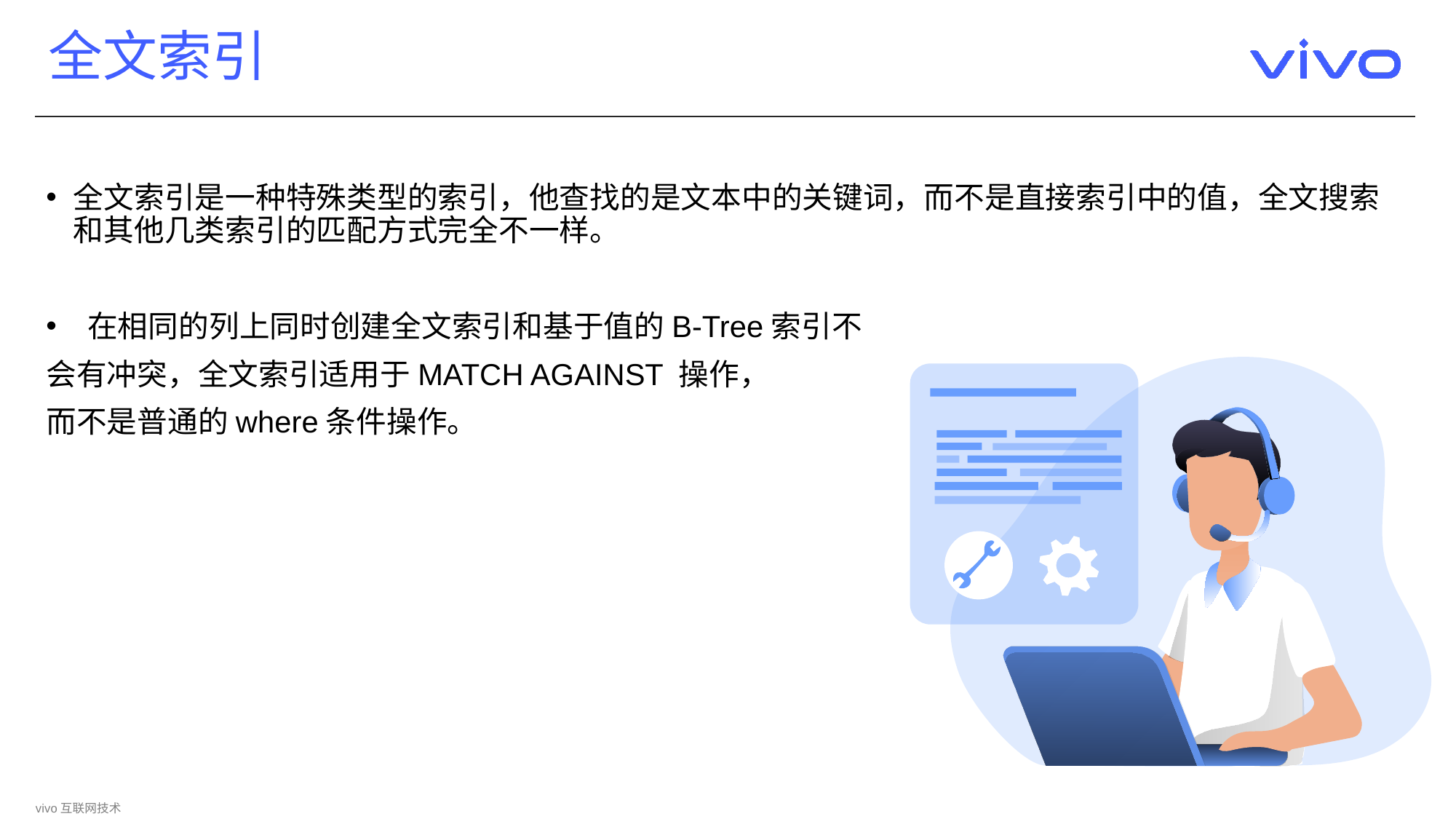

# 全文索引

全文索引是一种特殊类型的索引，他查找的是文本中的关键词，而不是直接索引中的值，全文搜索和其他几类索引的匹配方式完全不一样。

 在相同的列上同时创建全文索引和基于值的B-Tree索引不
会有冲突，全文索引适用于MATCH AGAINST 操作，
而不是普通的where条件操作。